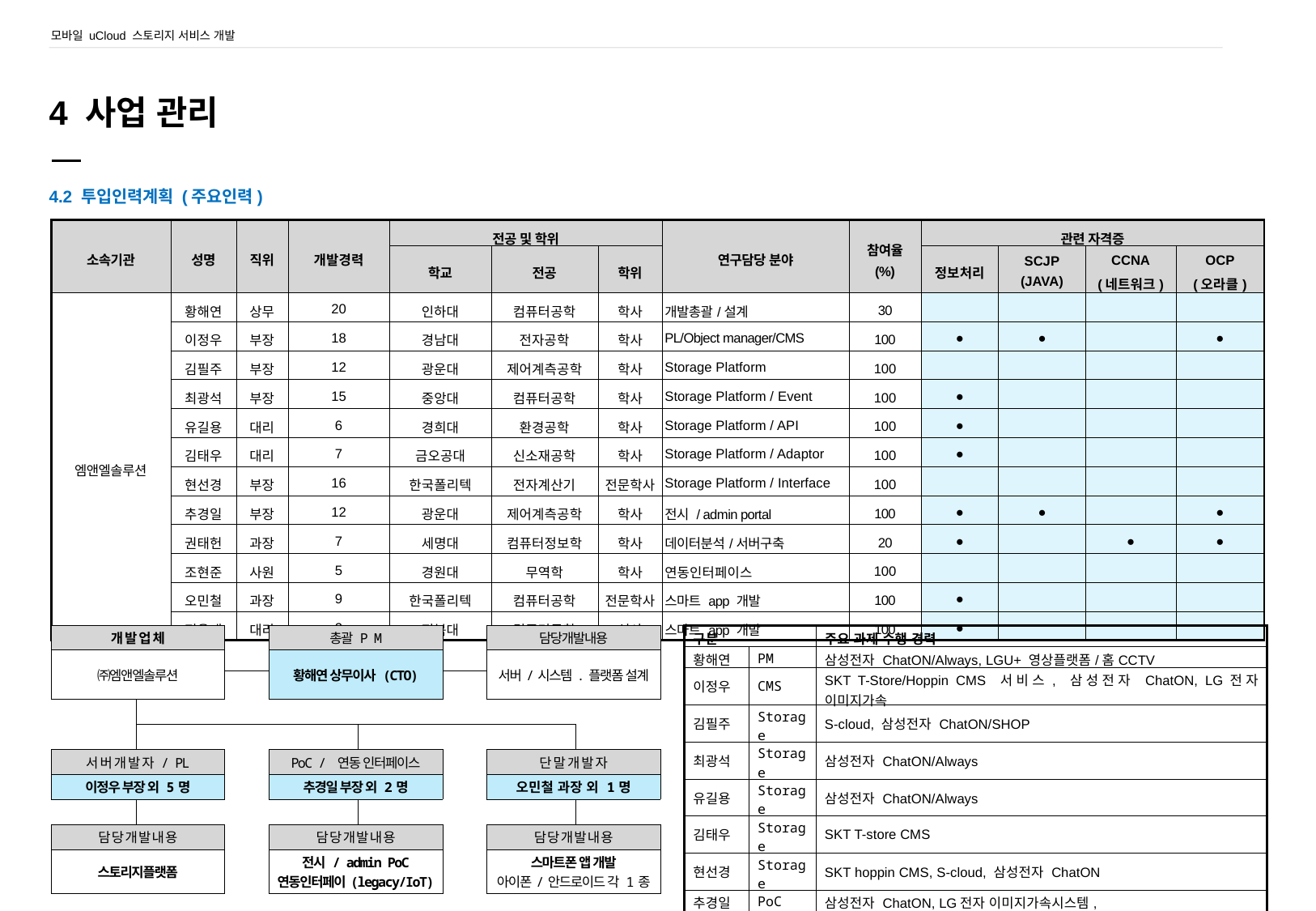

4 사업 관리
4.2 투입인력계획 (주요인력)
| 소속기관 | 성명 | 직위 | 개발경력 | 전공 및 학위 |  |  | 연구담당 분야 | 참여율 (%) | 관련 자격증 |  |  |  |
| --- | --- | --- | --- | --- | --- | --- | --- | --- | --- | --- | --- | --- |
|  |  |  |  | 학교 | 전공 | 학위 |  |  | 정보처리 | SCJP (JAVA) | CCNA (네트워크) | OCP (오라클) |
| 엠앤엘솔루션 | 황해연 | 상무 | 20 | 인하대 | 컴퓨터공학 | 학사 | 개발총괄/설계 | 30 |  |  |  |  |
|  | 이정우 | 부장 | 18 | 경남대 | 전자공학 | 학사 | PL/Object manager/CMS | 100 | ● | ● |  | ● |
|  | 김필주 | 부장 | 12 | 광운대 | 제어계측공학 | 학사 | Storage Platform | 100 |  |  |  |  |
|  | 최광석 | 부장 | 15 | 중앙대 | 컴퓨터공학 | 학사 | Storage Platform / Event | 100 | ● |  |  |  |
|  | 유길용 | 대리 | 6 | 경희대 | 환경공학 | 학사 | Storage Platform / API | 100 | ● |  |  |  |
|  | 김태우 | 대리 | 7 | 금오공대 | 신소재공학 | 학사 | Storage Platform / Adaptor | 100 | ● |  |  |  |
|  | 현선경 | 부장 | 16 | 한국폴리텍 | 전자계산기 | 전문학사 | Storage Platform / Interface | 100 |  |  |  |  |
|  | 추경일 | 부장 | 12 | 광운대 | 제어계측공학 | 학사 | 전시 / admin portal | 100 | ● | ● |  | ● |
|  | 권태헌 | 과장 | 7 | 세명대 | 컴퓨터정보학 | 학사 | 데이터분석/서버구축 | 20 | ● |  | ● | ● |
|  | 조현준 | 사원 | 5 | 경원대 | 무역학 | 학사 | 연동인터페이스 | 100 |  |  |  |  |
|  | 오민철 | 과장 | 9 | 한국폴리텍 | 컴퓨터공학 | 전문학사 | 스마트 app 개발 | 100 | ● |  |  |  |
|  | 전용태 | 대리 | 2 | 전북대 | 컴퓨터공학 | 석사 | 스마트 app 개발 | 100 | ● |  |  |  |
| 개 발 업 체 |  |  | 총괄 P M |  |  | 담당개발내용 |  |
| --- | --- | --- | --- | --- | --- | --- | --- |
| ㈜엠앤엘솔루션 |  |  | 황해연 상무이사 (CTO) |  |  | 서버/시스템.플랫폼 설계 |  |
|  |  |  |  |  |  |  |  |
|  |  |  |  |  |  |  |  |
|  |  |  |  |  |  |  |  |
| 서 버 개 발 자 / PL |  |  | PoC / 연동 인터페이스 |  |  | 단 말 개 발 자 |  |
| 이정우 부장 외 5명 |  |  | 추경일 부장 외 2명 |  |  | 오민철 과장 외 1명 |  |
|  |  |  |  |  |  |  |  |
| 담당개발내용 |  |  | 담당개발내용 |  |  | 담당개발내용 |  |
| 스토리지플랫폼 |  |  | 전시 / admin PoC 연동인터페이(legacy/IoT) |  |  | 스마트폰 앱 개발 아이폰/안드로이드 각 1종 |  |
| 구분 |  | 주요 과제 수행 경력 |
| --- | --- | --- |
| 황해연 | PM | 삼성전자 ChatON/Always, LGU+ 영상플랫폼/홈CCTV |
| 이정우 | CMS | SKT T-Store/Hoppin CMS 서비스, 삼성전자 ChatON, LG전자 이미지가속 |
| 김필주 | Storage | S-cloud, 삼성전자 ChatON/SHOP |
| 최광석 | Storage | 삼성전자 ChatON/Always |
| 유길용 | Storage | 삼성전자 ChatON/Always |
| 김태우 | Storage | SKT T-store CMS |
| 현선경 | Storage | SKT hoppin CMS, S-cloud, 삼성전자 ChatON |
| 추경일 | PoC | 삼성전자 ChatON, LG전자 이미지가속시스템, |
| 권태헌 | PoC | 삼성전자 ChatON, LGU+ 영상플랫폼, KT OTV 쿠폰발행시스템 |
| 오민철 | 단말 | SKT T위치공유, LGU+ 홈CCTV / PC 뷰어, 전자영수증 App, |
| 전용태 | 단말 | SKT T위치공유, LGU+ 홈CCTV / PC 뷰어, 전자영수증 App, |